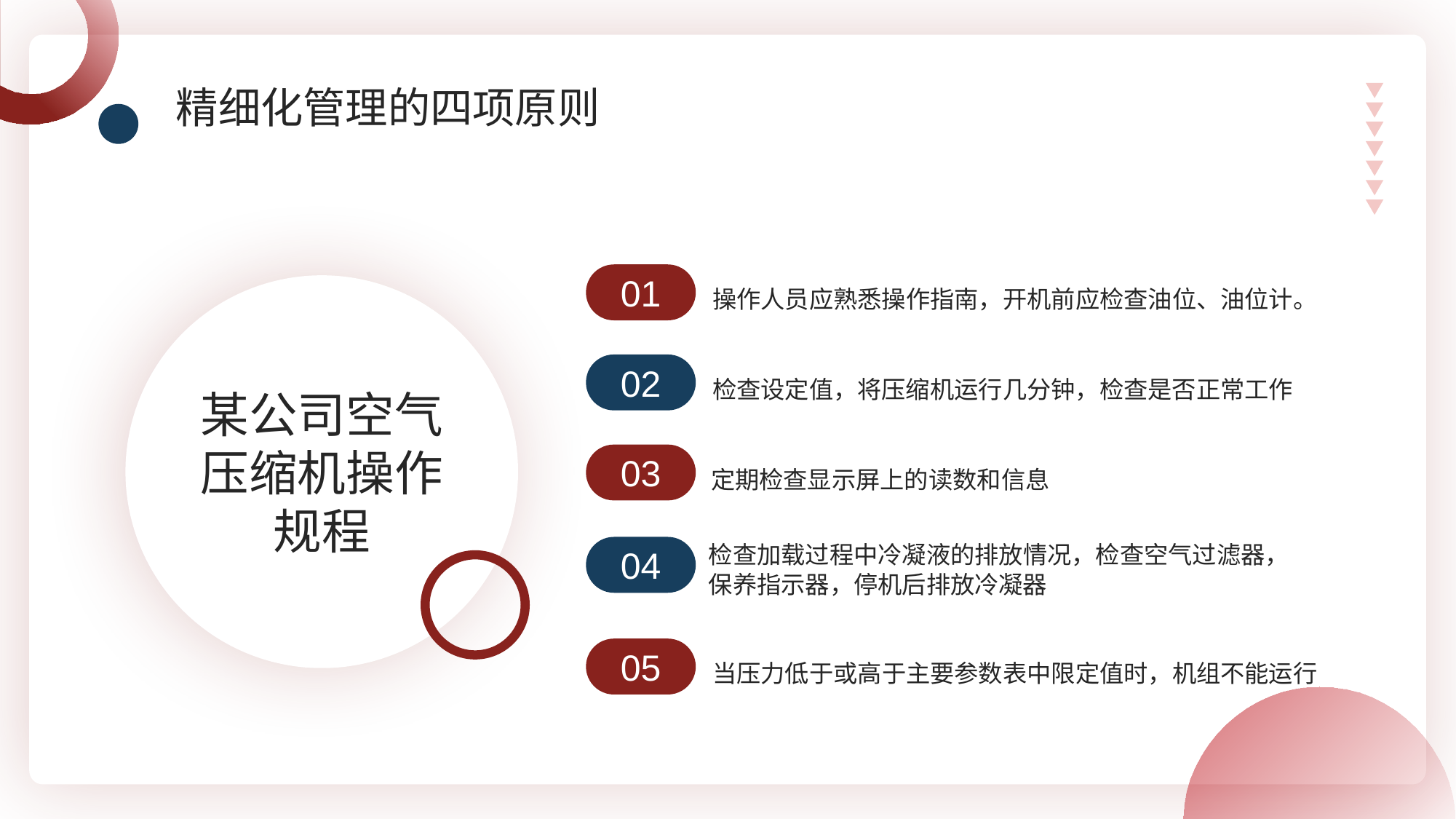

精细化管理的四项原则
01
操作人员应熟悉操作指南，开机前应检查油位、油位计。
某公司空气压缩机操作规程
02
检查设定值，将压缩机运行几分钟，检查是否正常工作
03
定期检查显示屏上的读数和信息
检查加载过程中冷凝液的排放情况，检查空气过滤器，保养指示器，停机后排放冷凝器
04

05
当压力低于或高于主要参数表中限定值时，机组不能运行